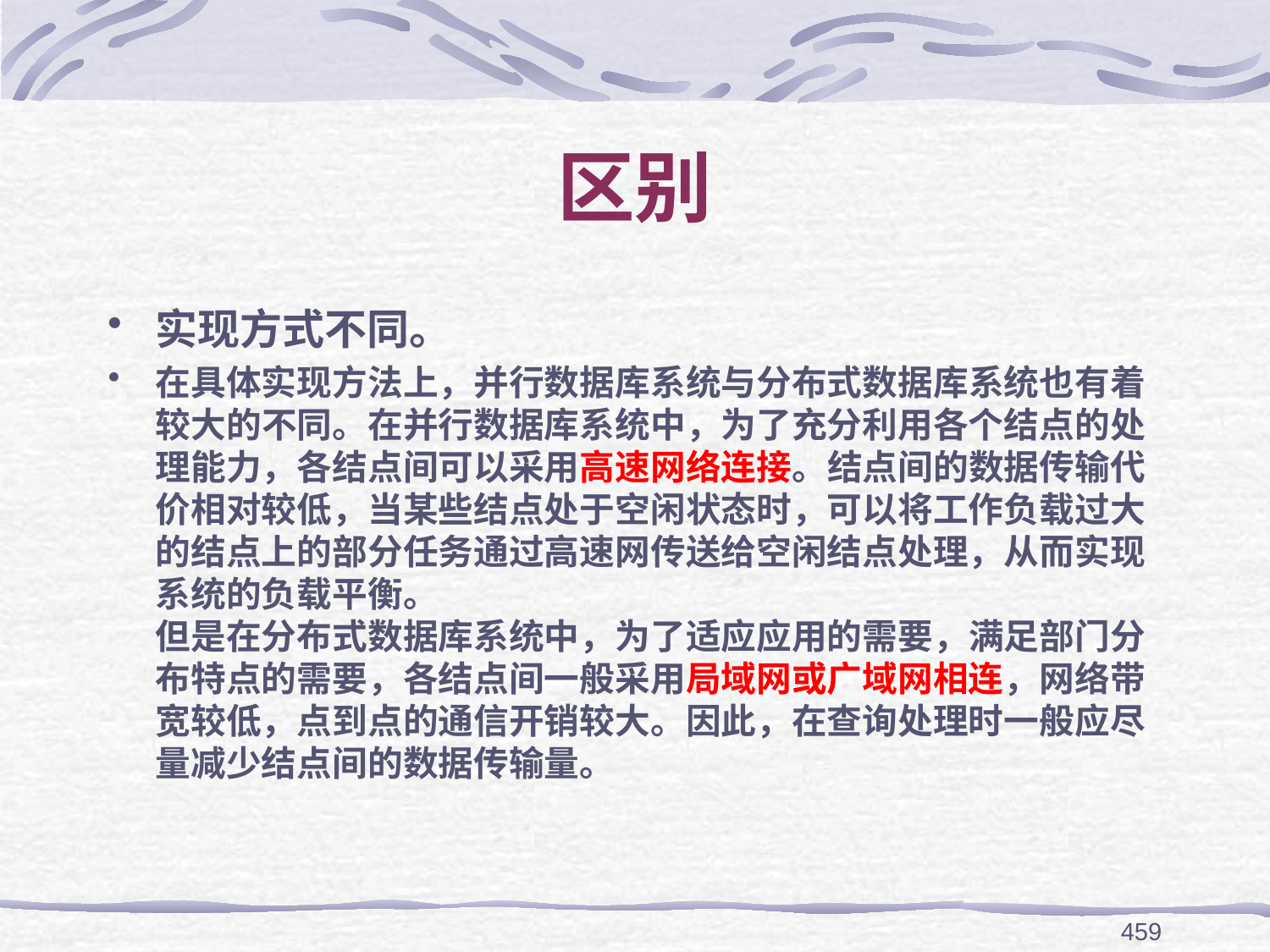

# 区别
实现方式不同。
在具体实现方法上，并行数据库系统与分布式数据库系统也有着较大的不同。在并行数据库系统中，为了充分利用各个结点的处理能力，各结点间可以采用高速网络连接。结点间的数据传输代价相对较低，当某些结点处于空闲状态时，可以将工作负载过大的结点上的部分任务通过高速网传送给空闲结点处理，从而实现系统的负载平衡。
但是在分布式数据库系统中，为了适应应用的需要，满足部门分布特点的需要，各结点间一般采用局域网或广域网相连，网络带宽较低，点到点的通信开销较大。因此，在查询处理时一般应尽量减少结点间的数据传输量。

459